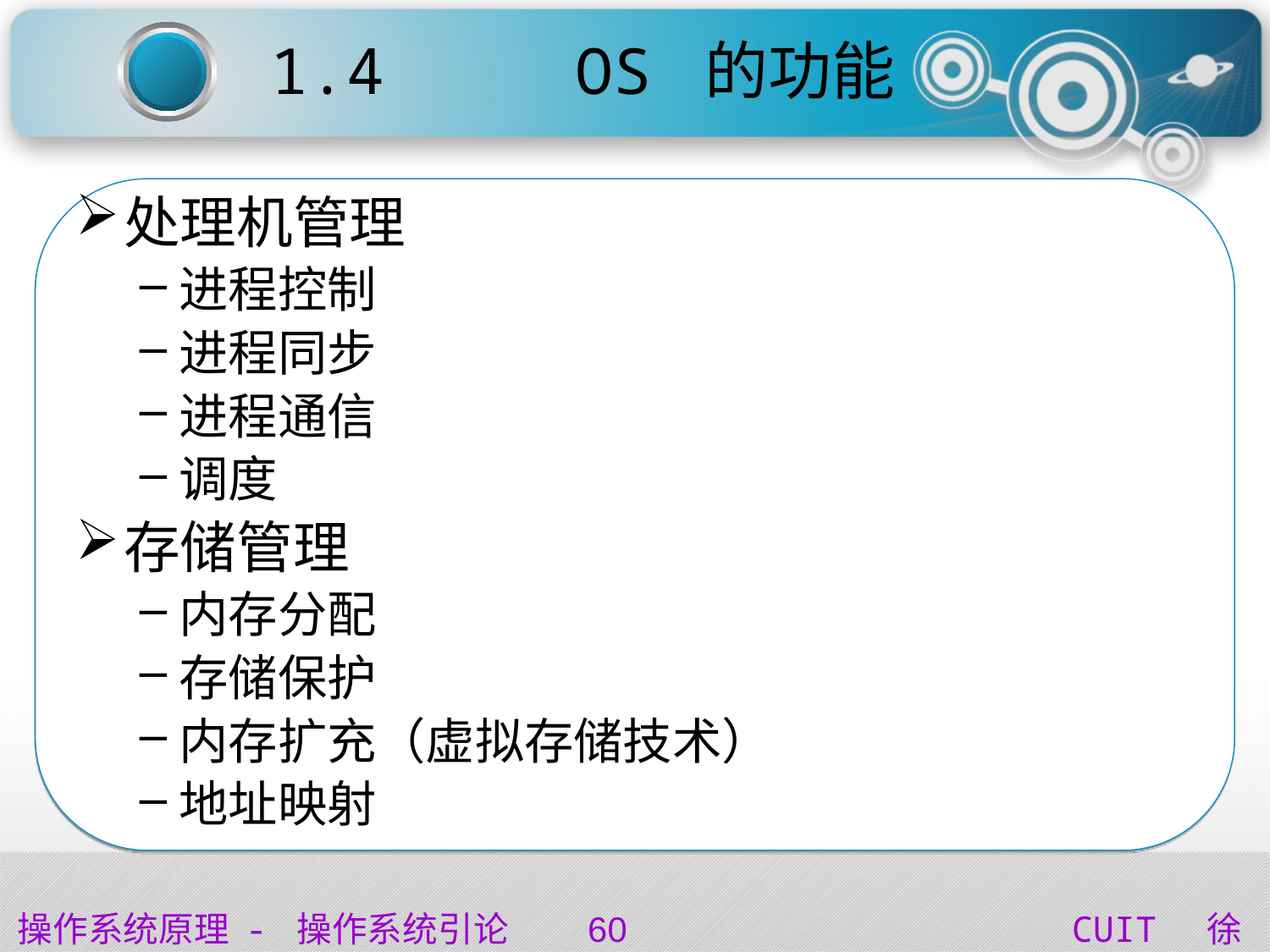

# 1.4     OS 的功能
处理机管理
进程控制
进程同步
进程通信
调度
存储管理
内存分配
存储保护
内存扩充（虚拟存储技术）
地址映射